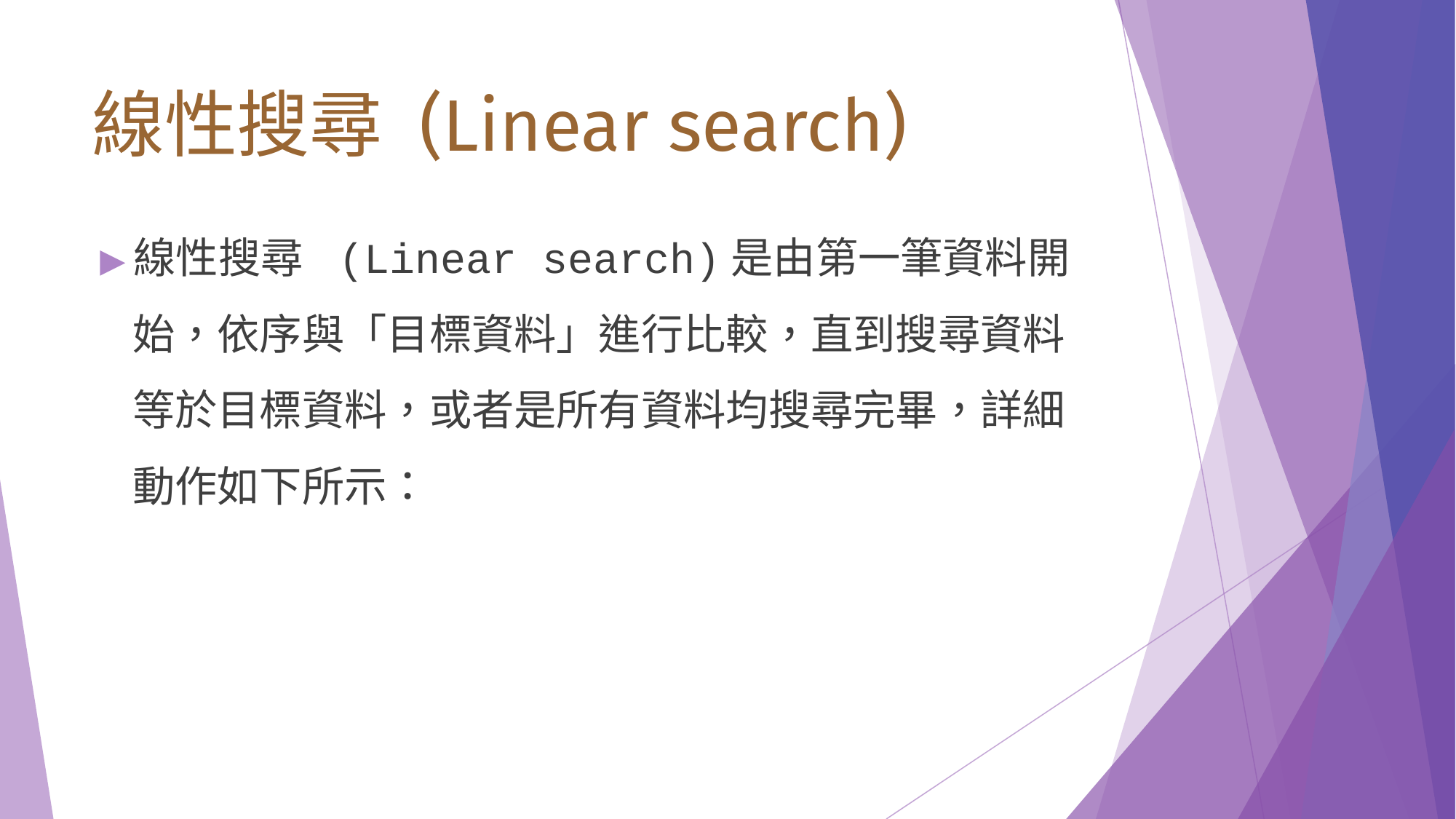

# 線性搜尋 (Linear search)
線性搜尋 (Linear search)是由第一筆資料開始，依序與「目標資料」進行比較，直到搜尋資料等於目標資料，或者是所有資料均搜尋完畢，詳細動作如下所示：